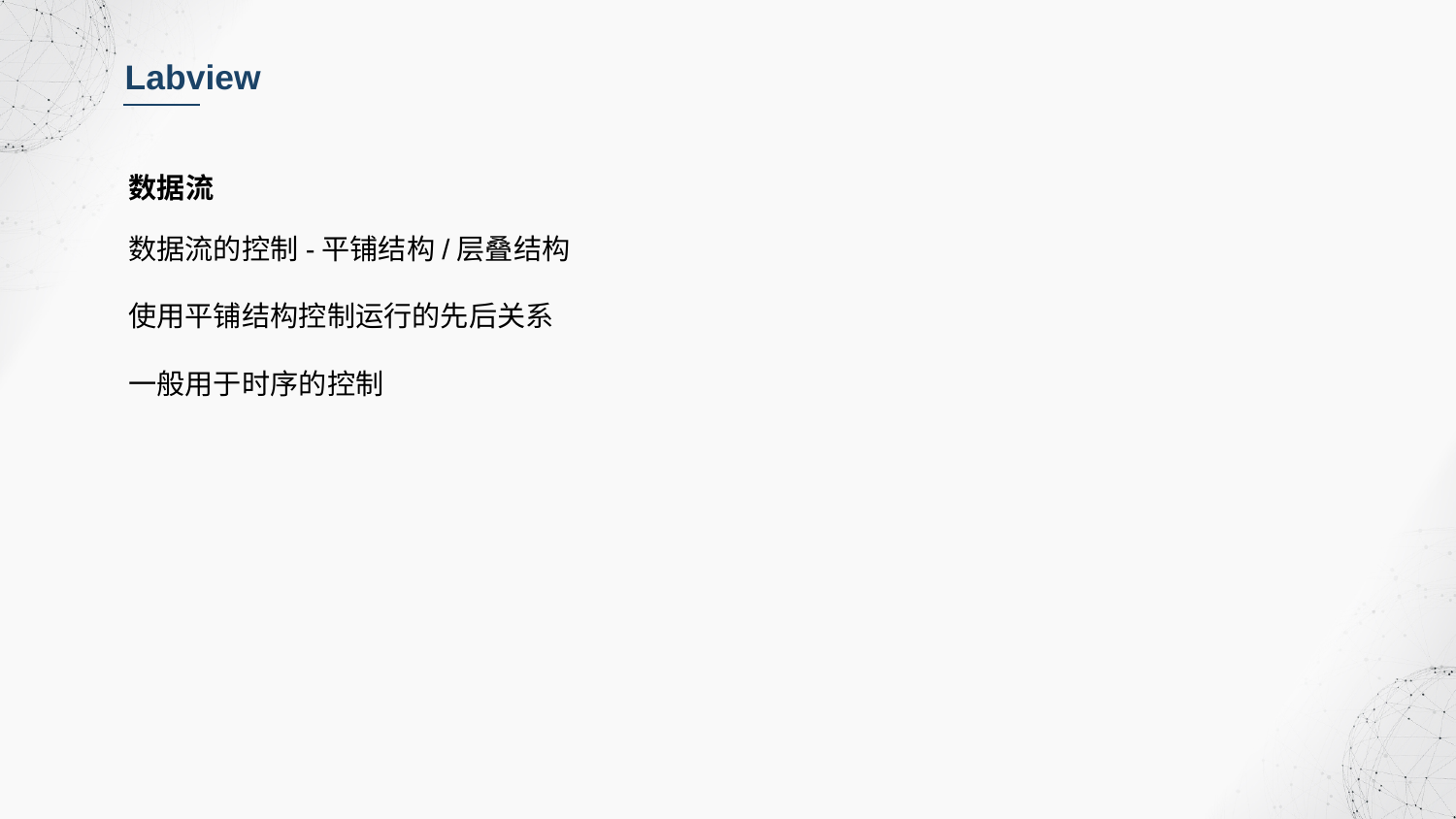

Labview
数据流
数据流的控制-平铺结构/层叠结构

使用平铺结构控制运行的先后关系

一般用于时序的控制